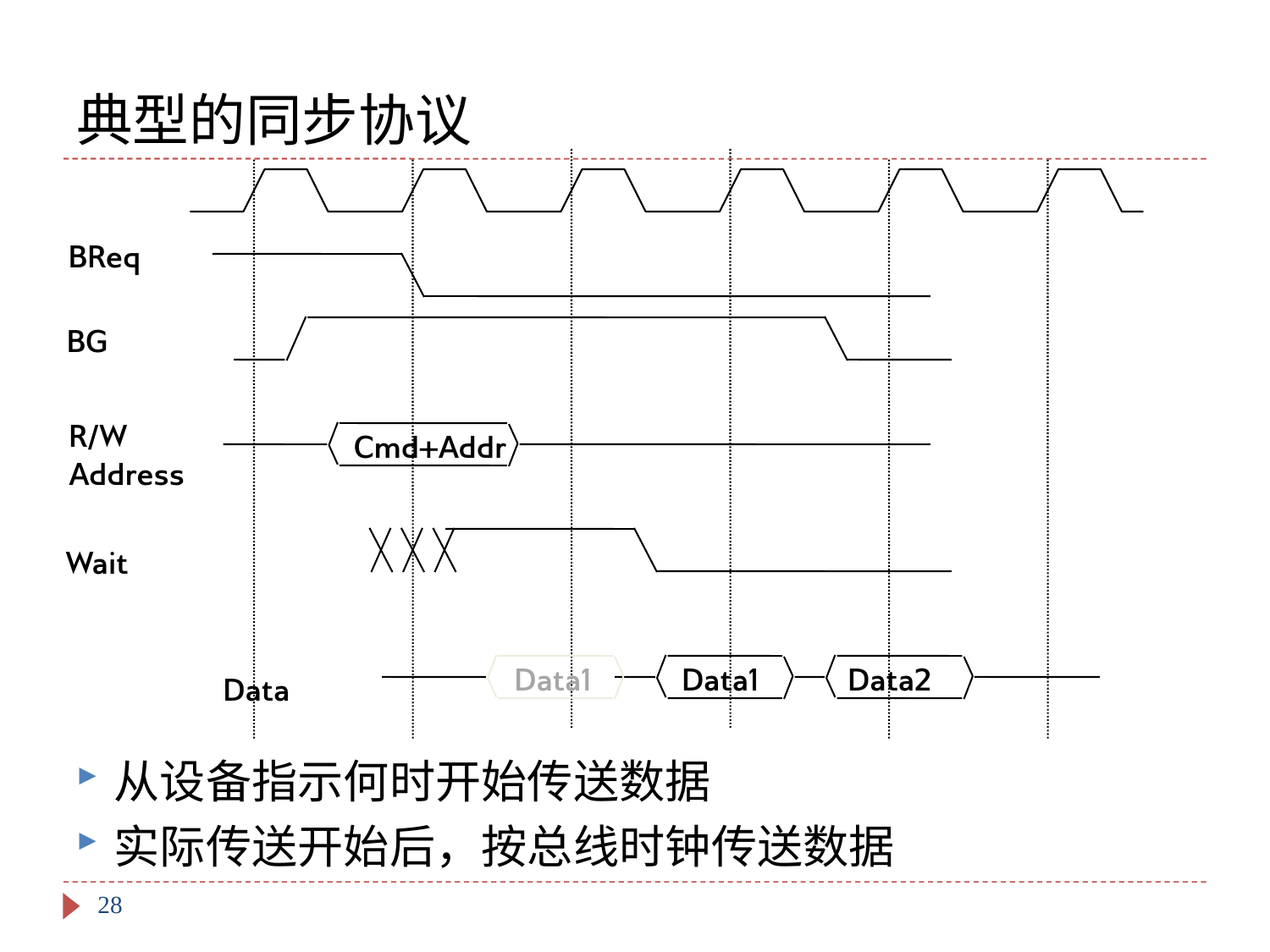

# 典型的同步协议

BReq

BG

R/W
Address
Cmd+Addr

Wait

Data1
Data1
Data2

Data

从设备指示何时开始传送数据
实际传送开始后，按总线时钟传送数据

28